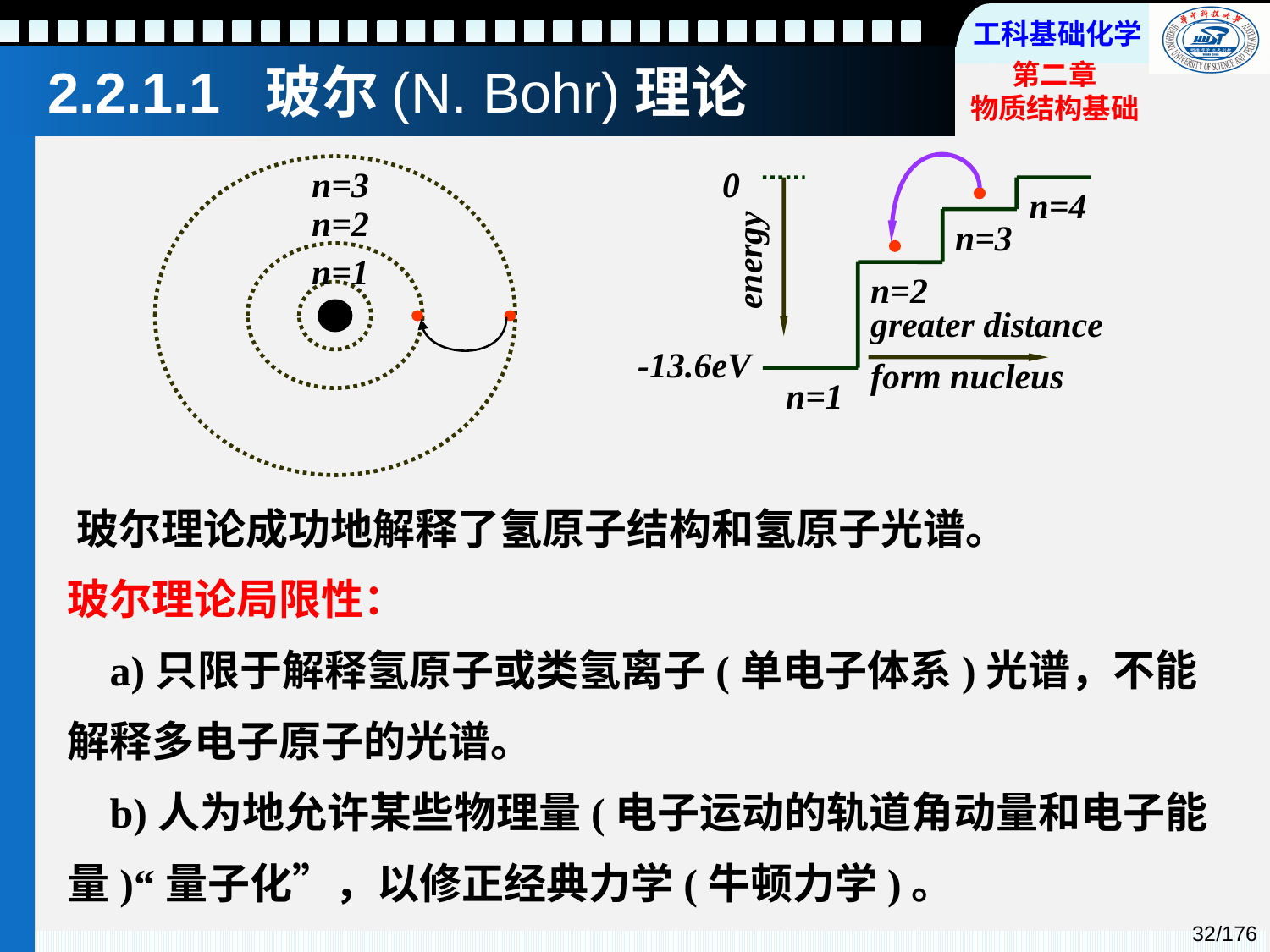

2.2.1.1  玻尔(N. Bohr)理论

n=3
n=2

n=1

0

n=4

n=3
energy

n=2
greater distance
form nucleus
-13.6eV

n=1
玻尔理论成功地解释了氢原子结构和氢原子光谱。
玻尔理论局限性：
    a)只限于解释氢原子或类氢离子(单电子体系)光谱，不能解释多电子原子的光谱。
    b)人为地允许某些物理量(电子运动的轨道角动量和电子能量)“量子化”，以修正经典力学(牛顿力学)。